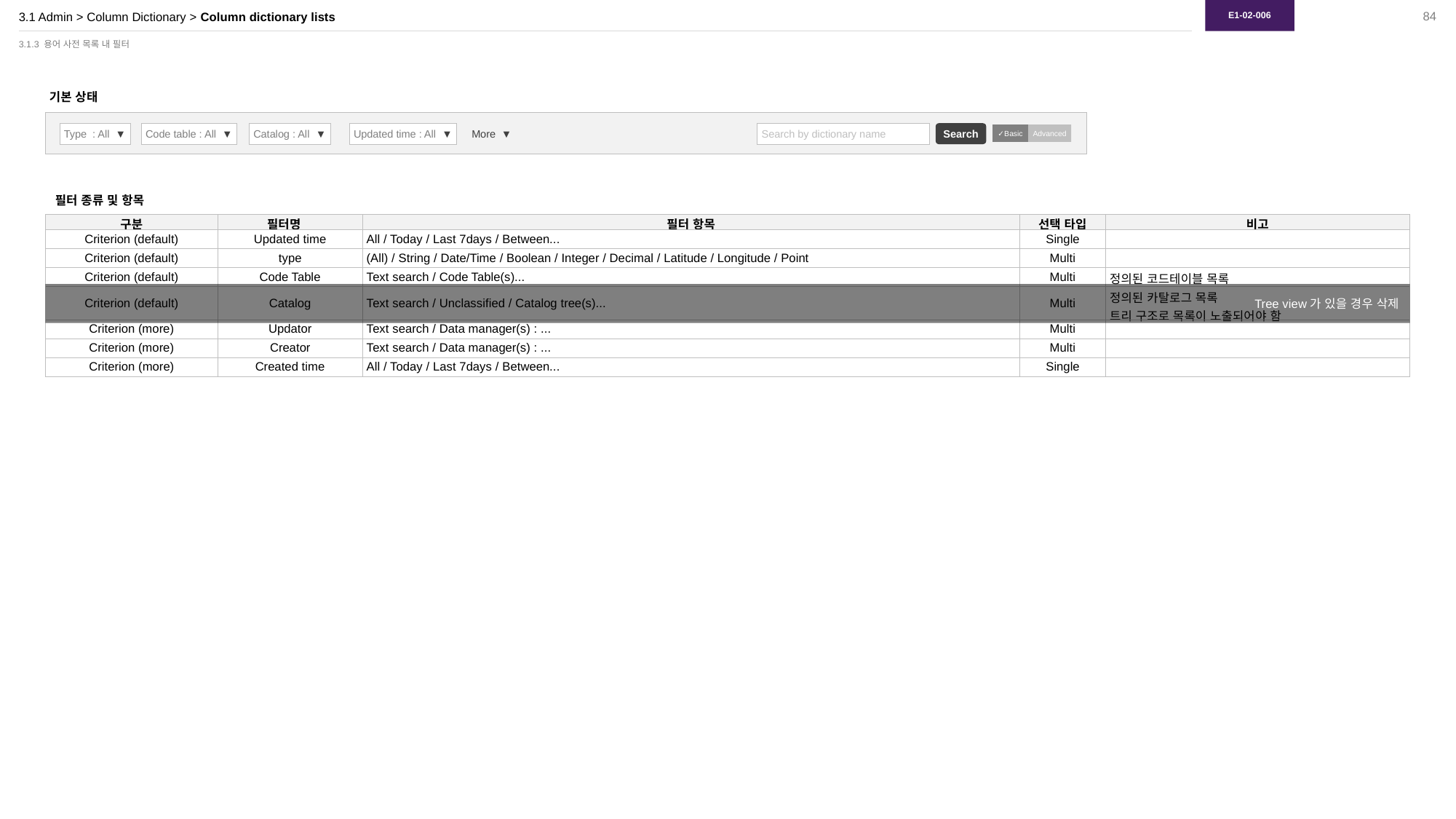

E1-02-006
84
# 3.1 Admin > Column Dictionary > Column dictionary lists
3.1.3 용어 사전 목록 내 필터
기본 상태

Type  : All  ▼
Code table : All  ▼
Catalog : All  ▼
Updated time : All  ▼
Search by dictionary name
Search
More  ▼
✓Basic
Advanced
필터 종류 및 항목
| 구분 | 필터명 | 필터 항목 | 선택 타입 | 비고 |
| --- | --- | --- | --- | --- |
| Criterion (default) | Updated time | All / Today / Last 7days / Between... | Single |  |
| Criterion (default) | type | (All) / String / Date/Time / Boolean / Integer / Decimal / Latitude / Longitude / Point | Multi |  |
| Criterion (default) | Code Table | Text search / Code Table(s)... | Multi | 정의된 코드테이블 목록 |
| Criterion (default) | Catalog | Text search / Unclassified / Catalog tree(s)... | Multi | 정의된 카탈로그 목록 트리 구조로 목록이 노출되어야 함 |
| Criterion (more) | Updator | Text search / Data manager(s) : ... | Multi |  |
| Criterion (more) | Creator | Text search / Data manager(s) : ... | Multi |  |
| Criterion (more) | Created time | All / Today / Last 7days / Between... | Single |  |
Tree view가 있을 경우 삭제